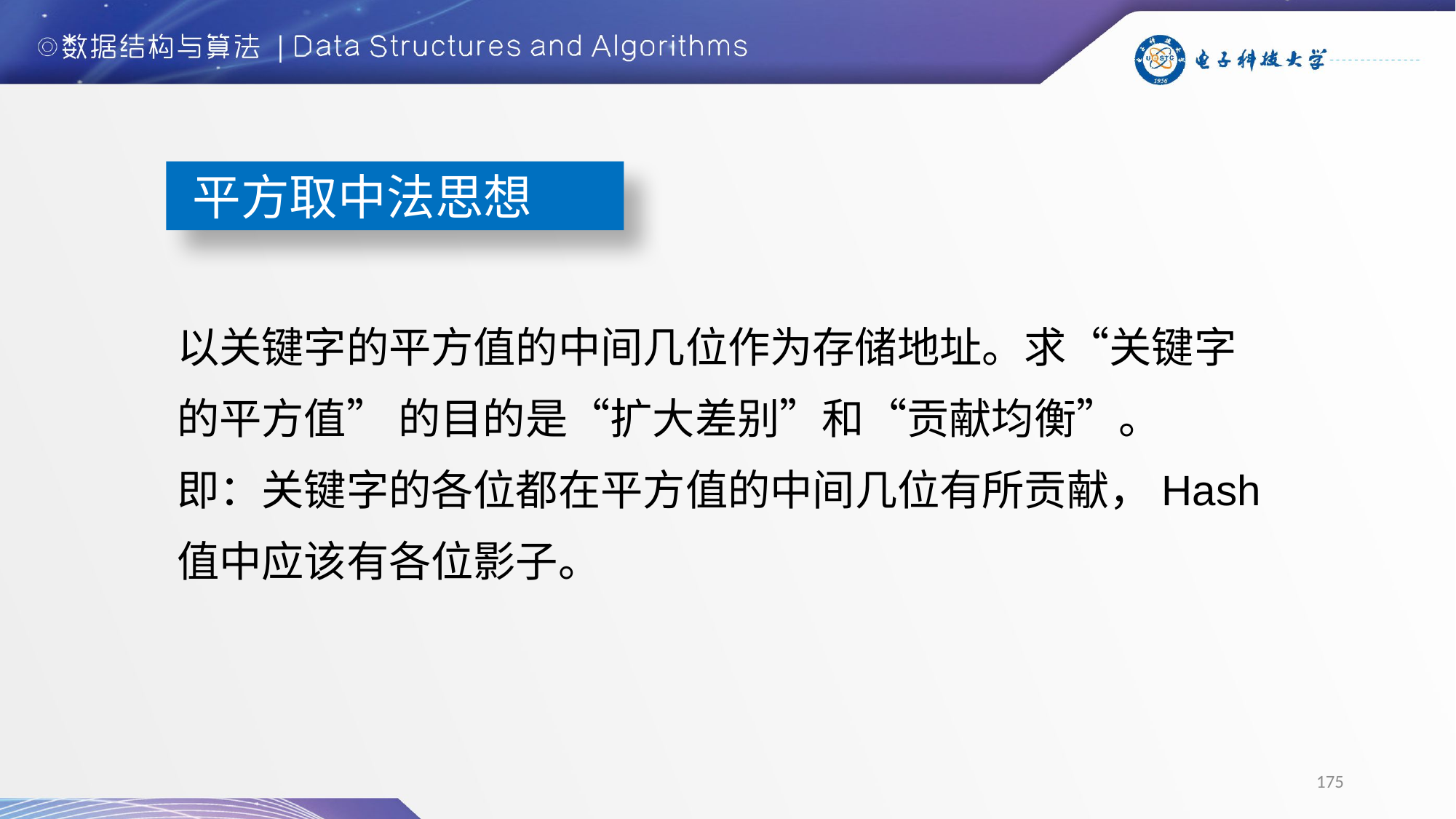

平方取中法思想
以关键字的平方值的中间几位作为存储地址。求“关键字的平方值” 的目的是“扩大差别”和“贡献均衡”。
即：关键字的各位都在平方值的中间几位有所贡献，Hash值中应该有各位影子。
175